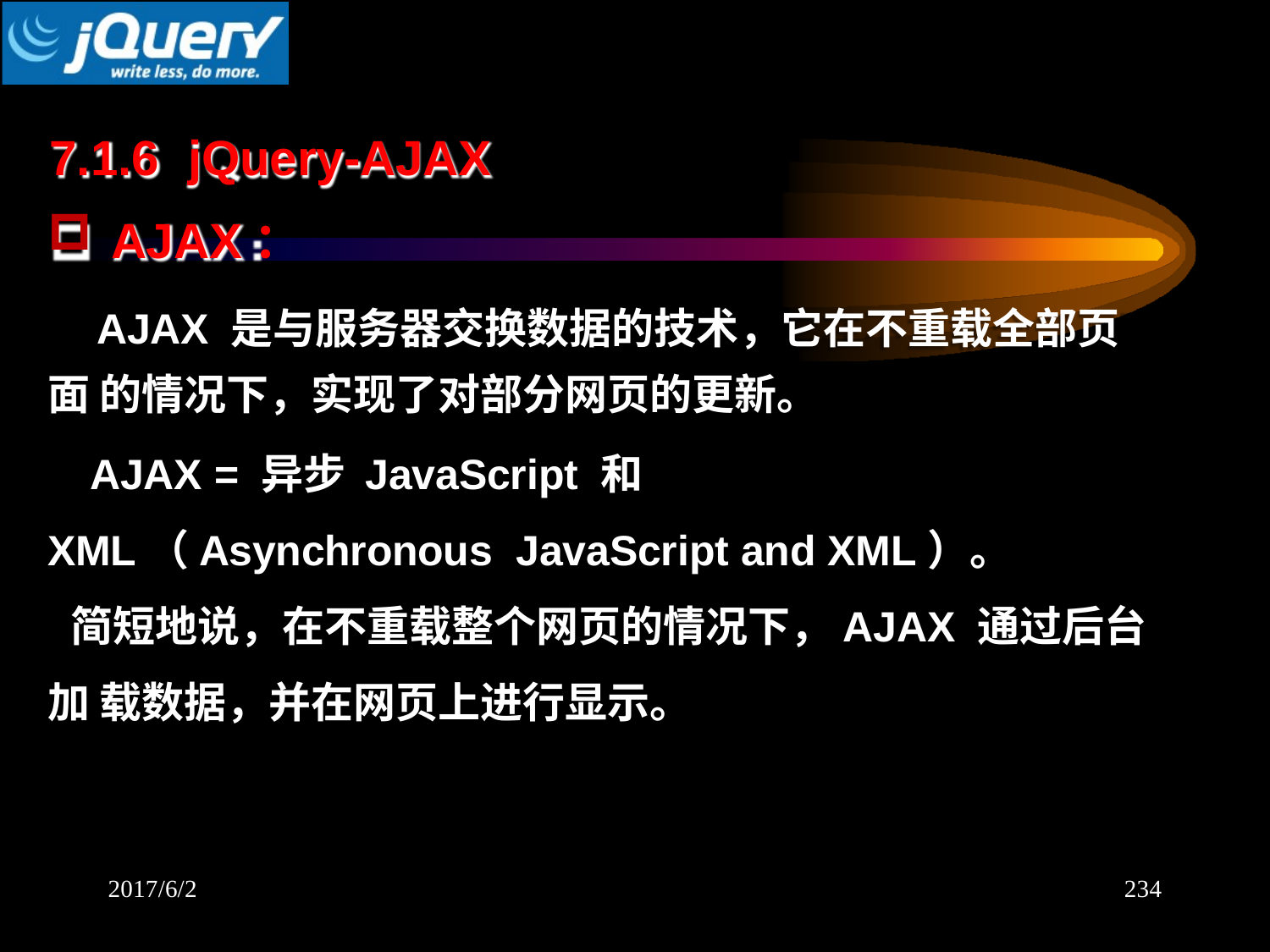

# 7.1.6	jQuery-AJAX

AJAX：
AJAX 是与服务器交换数据的技术，它在不重载全部页面 的情况下，实现了对部分网页的更新。
AJAX = 异步 JavaScript 和 XML（Asynchronous  JavaScript and XML）。
简短地说，在不重载整个网页的情况下，AJAX 通过后台加 载数据，并在网页上进行显示。

2017/6/2
234